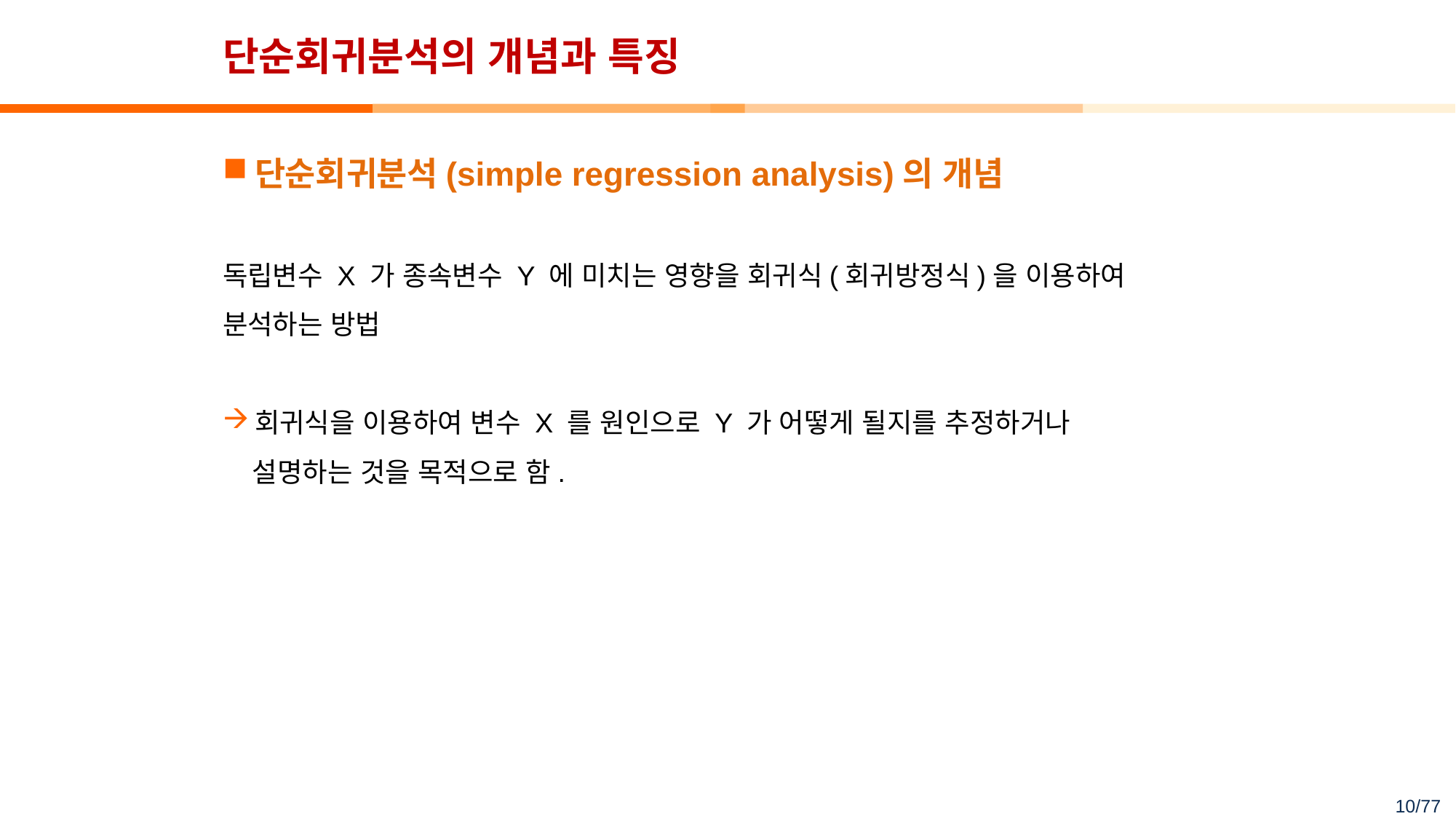

# 단순회귀분석의 개념과 특징
단순회귀분석(simple regression analysis)의 개념

독립변수 X 가 종속변수 Y 에 미치는 영향을 회귀식(회귀방정식)을 이용하여
분석하는 방법

회귀식을 이용하여 변수 X 를 원인으로 Y 가 어떻게 될지를 추정하거나
   설명하는 것을 목적으로 함.